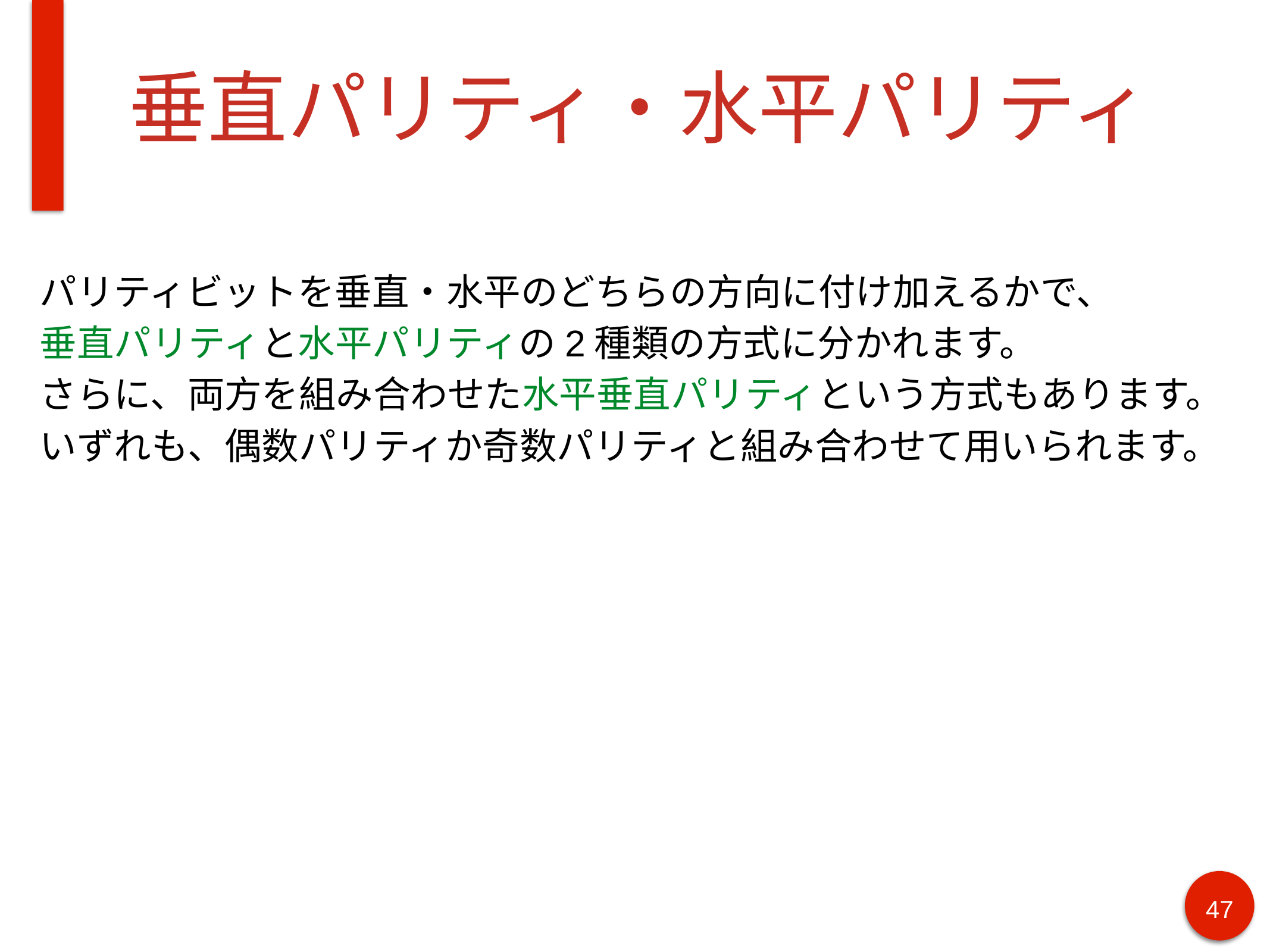

# 垂直パリティ・水平パリティ
パリティビットを垂直・水平のどちらの方向に付け加えるかで、
垂直パリティと水平パリティの2種類の方式に分かれます。
さらに、両方を組み合わせた水平垂直パリティという方式もあります。
いずれも、偶数パリティか奇数パリティと組み合わせて用いられます。
47